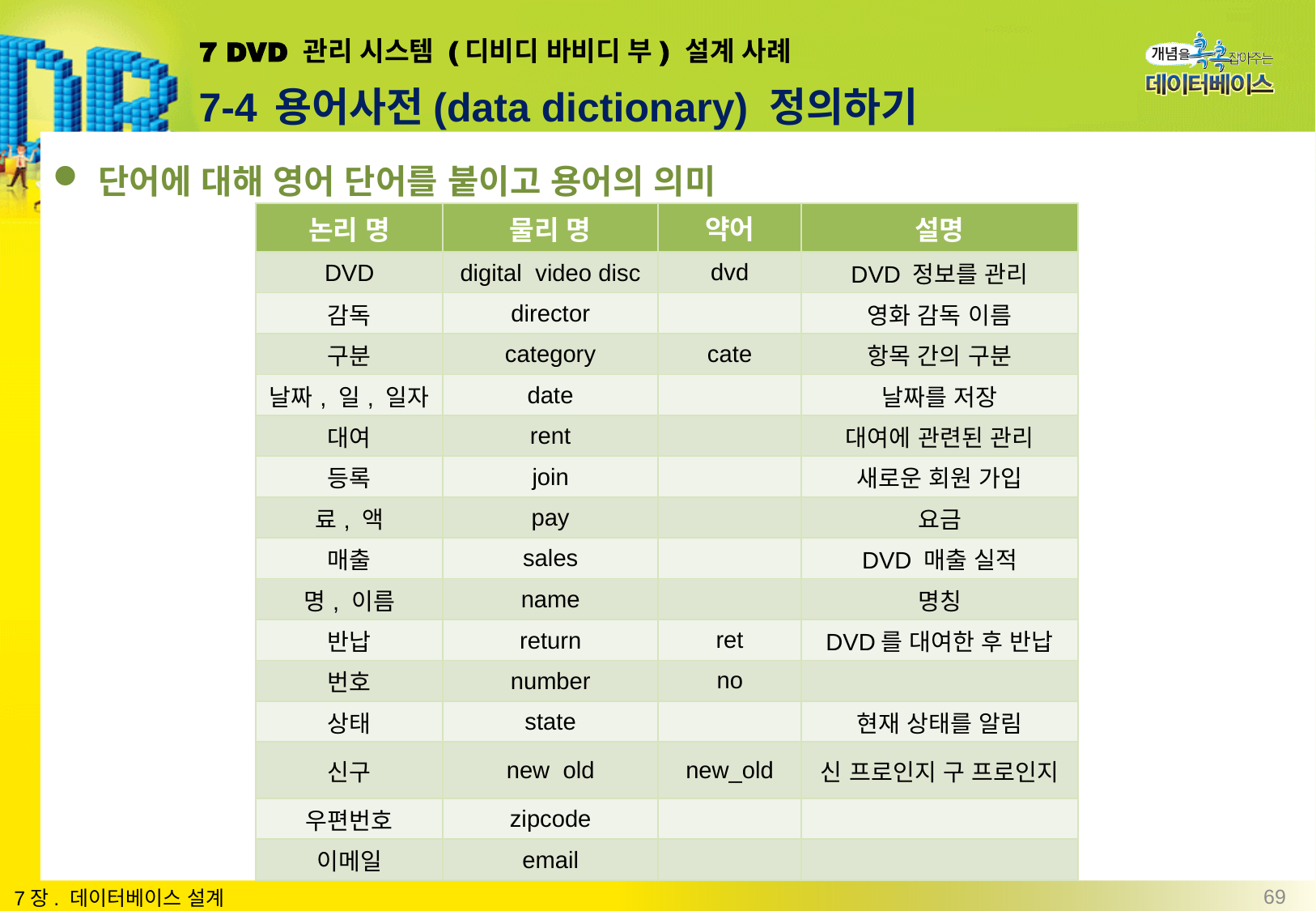

# 7 DVD 관리 시스템 (디비디 바비디 부) 설계 사례
7-4 용어사전(data dictionary) 정의하기
단어에 대해 영어 단어를 붙이고 용어의 의미
| 논리 명 | 물리 명 | 약어 | 설명 |
| --- | --- | --- | --- |
| DVD | digital video disc | dvd | DVD 정보를 관리 |
| 감독 | director |  | 영화 감독 이름 |
| 구분 | category | cate | 항목 간의 구분 |
| 날짜, 일, 일자 | date |  | 날짜를 저장 |
| 대여 | rent |  | 대여에 관련된 관리 |
| 등록 | join |  | 새로운 회원 가입 |
| 료, 액 | pay |  | 요금 |
| 매출 | sales |  | DVD 매출 실적 |
| 명, 이름 | name |  | 명칭 |
| 반납 | return | ret | DVD를 대여한 후 반납 |
| 번호 | number | no |  |
| 상태 | state |  | 현재 상태를 알림 |
| 신구 | new old | new\_old | 신 프로인지 구 프로인지 |
| 우편번호 | zipcode |  |  |
| 이메일 | email |  |  |
69